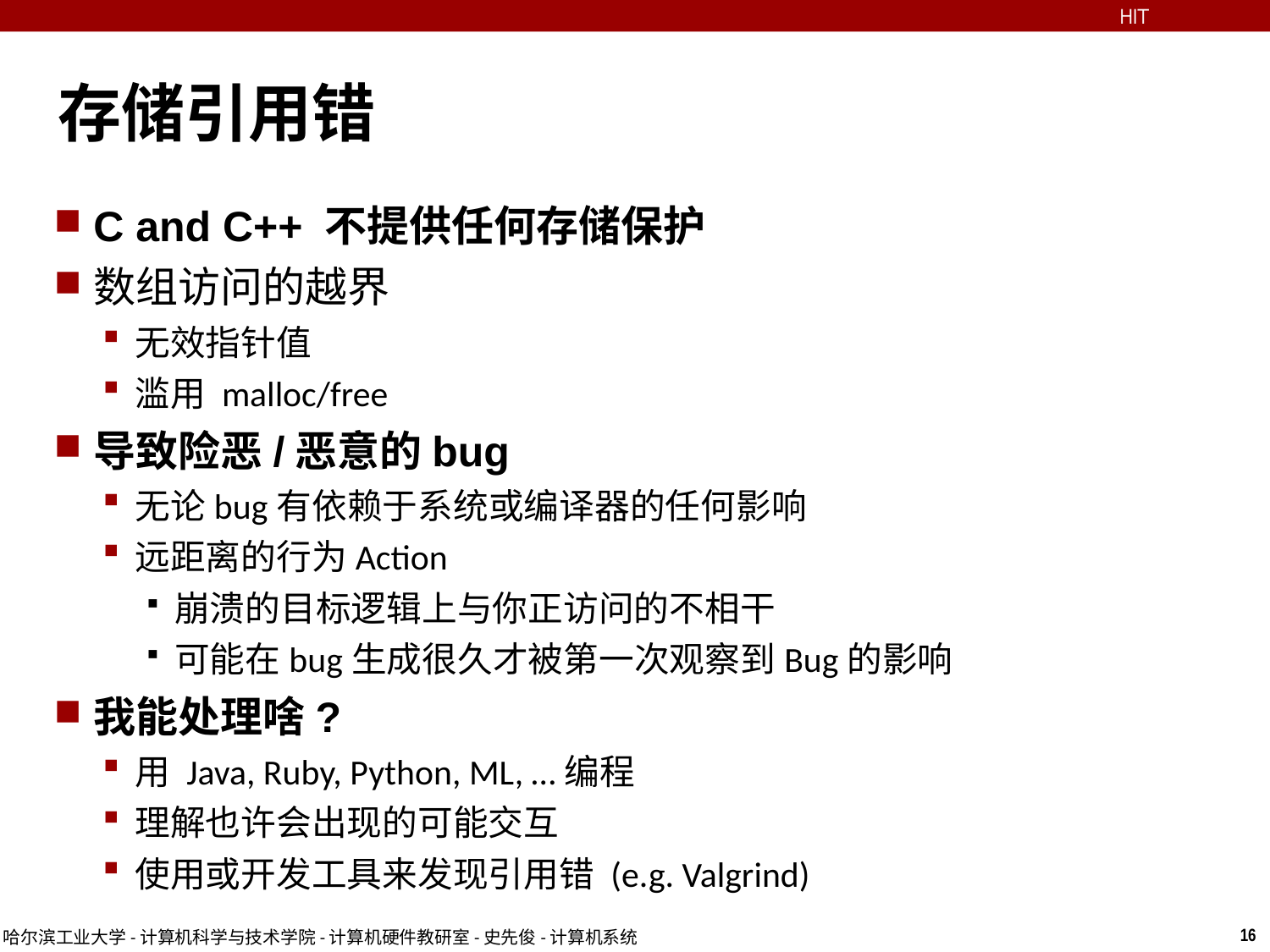

HIT
# 存储引用错
C and C++ 不提供任何存储保护
数组访问的越界
无效指针值
滥用 malloc/free
导致险恶/恶意的bug
无论bug有依赖于系统或编译器的任何影响
远距离的行为Action
崩溃的目标逻辑上与你正访问的不相干
可能在bug生成很久才被第一次观察到Bug的影响
我能处理啥?
用 Java, Ruby, Python, ML, …编程
理解也许会出现的可能交互
使用或开发工具来发现引用错 (e.g. Valgrind)